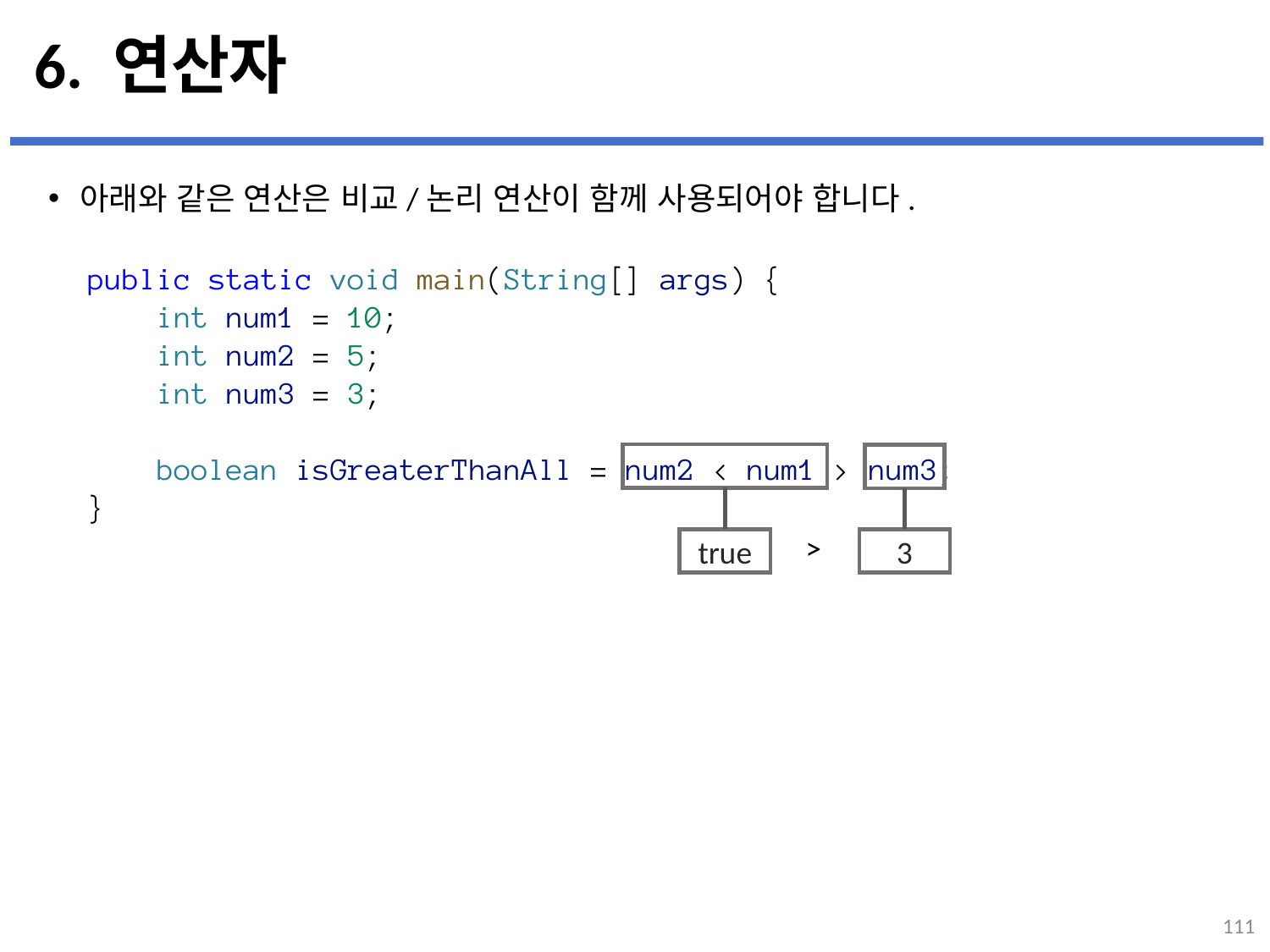

# 6. 연산자
아래와 같은 연산은 비교/논리 연산이 함께 사용되어야 합니다.

...

설명
public static void main(String[] args) {
    int num1 = 10;
    int num2 = 5;
    int num3 = 3;
    boolean isGreaterThanAll = num2 < num1 > num3;
}

>
true
3
111